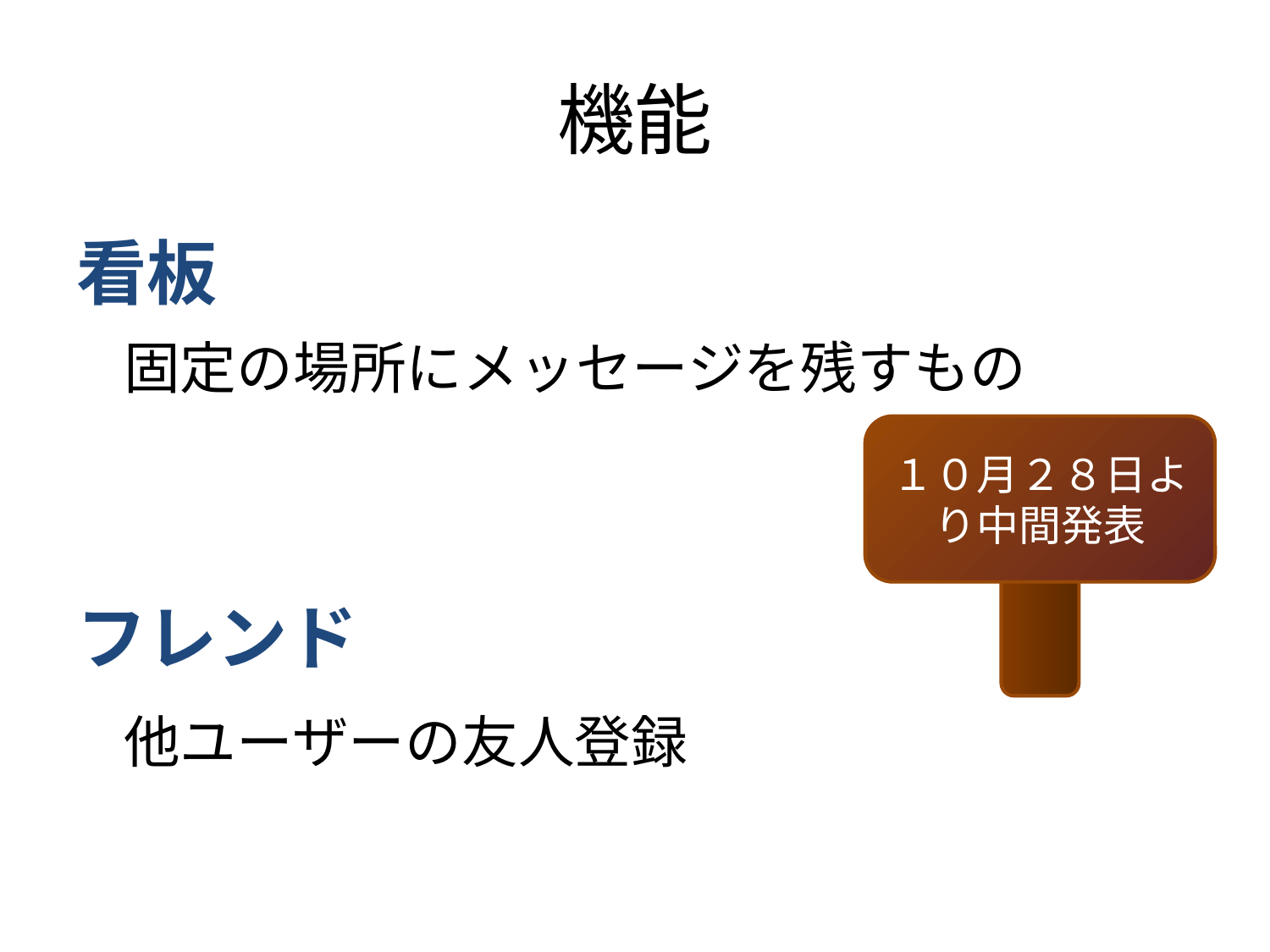

# 機能
看板
	固定の場所にメッセージを残すもの

フレンド
	他ユーザーの友人登録

１０月２８日より中間発表